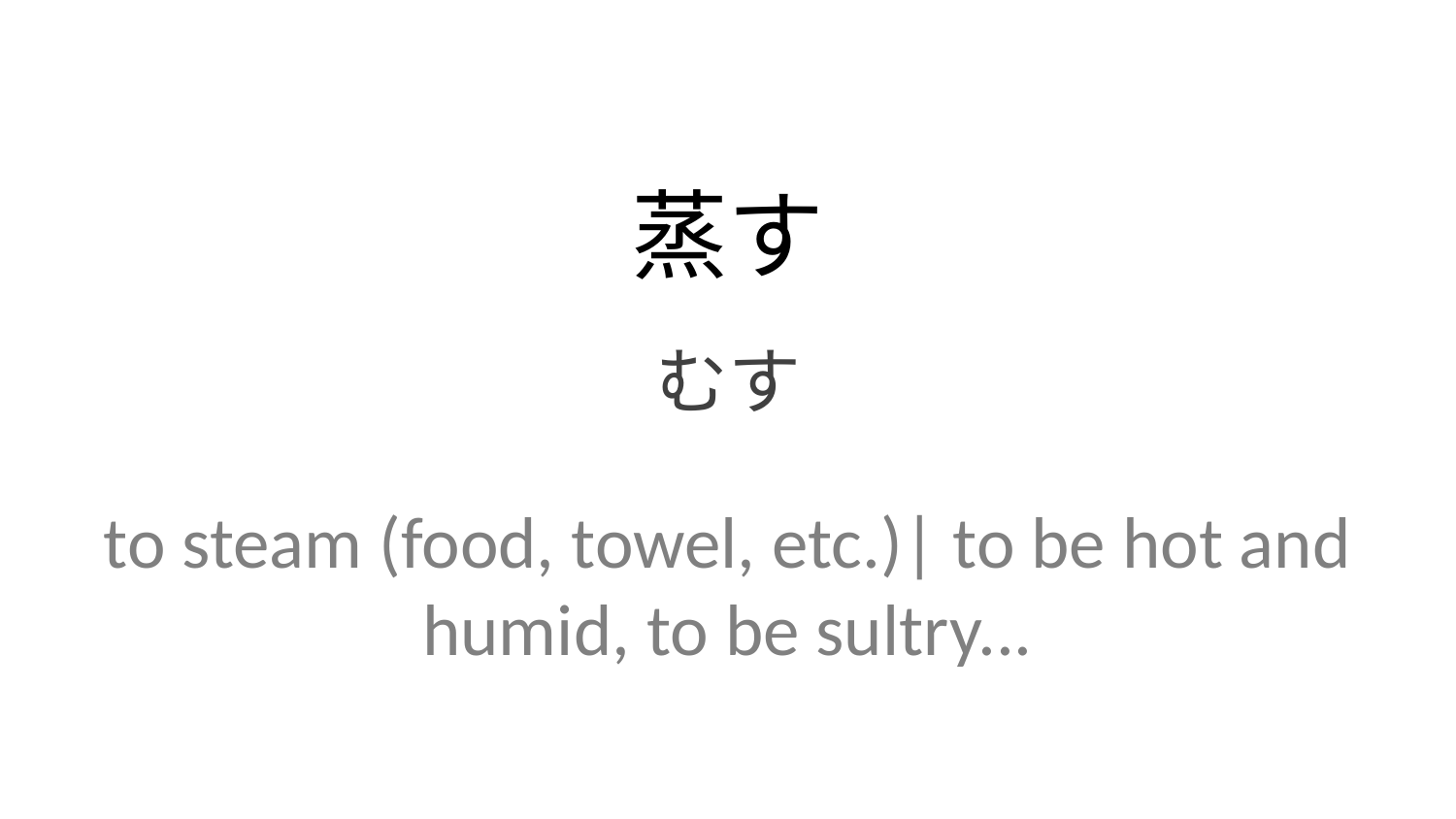

蒸す

むす
to steam (food, towel, etc.)| to be hot and humid, to be sultry...